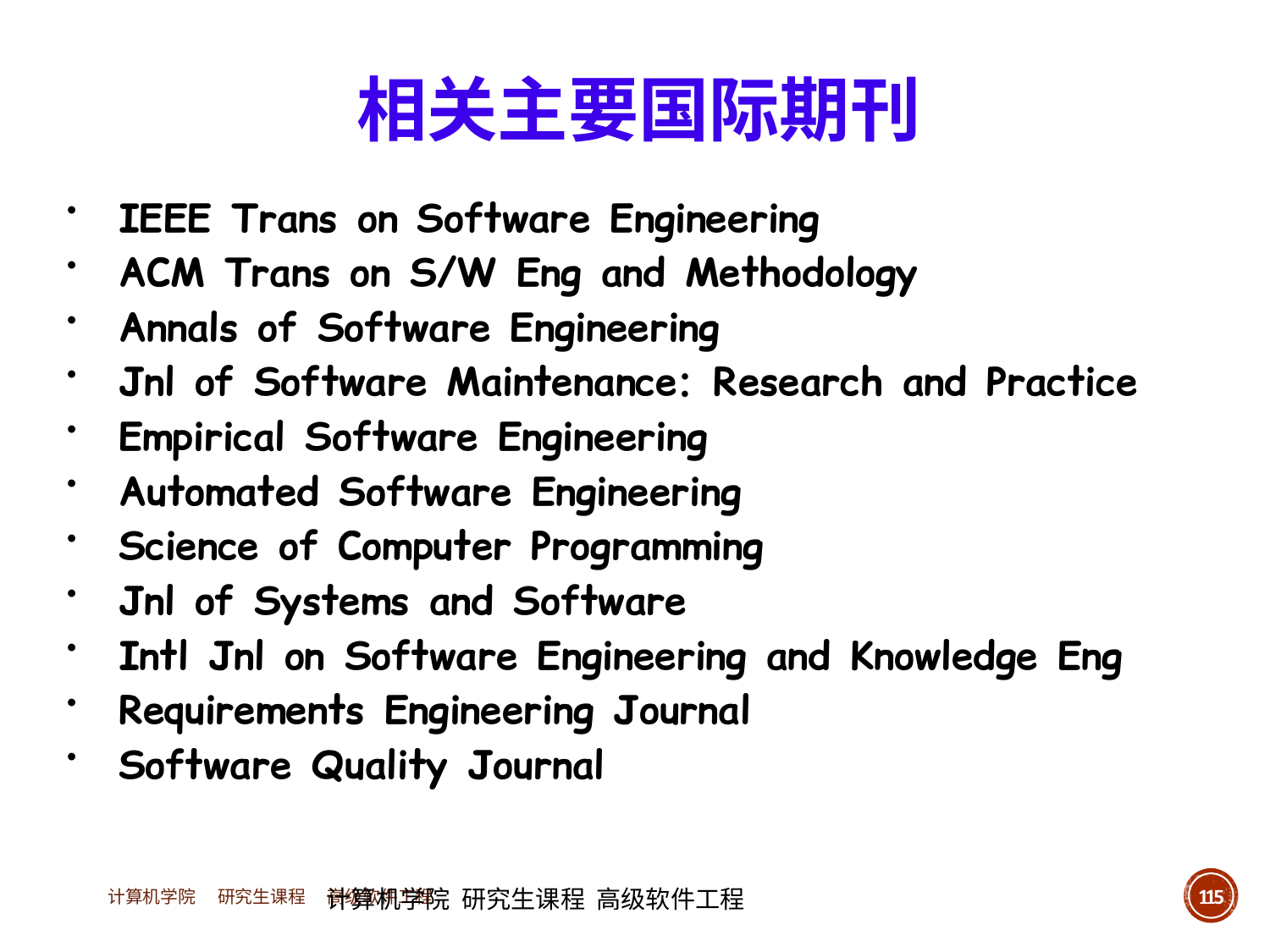

相关主要国际期刊

IEEE  Trans  on  Software  Engineering
ACM  Trans  on  S/W  Eng  and  Methodology
Annals  of  Software  Engineering
Jnl  of  Software  Maintenance:  Research  and  Practice
Empirical  Software  Engineering
Automated  Software  Engineering
Science  of  Computer  Programming
Jnl  of  Systems  and  Software
Intl  Jnl  on  Software  Engineering  and  Knowledge  Eng
Requirements  Engineering  Journal
Software  Quality  Journal

	计算机学院  研究生课程  高级软件工程
•
•
•
•
•
•
•
•
•
•
•
计算机学院    研究生课程    高级软件工程
115